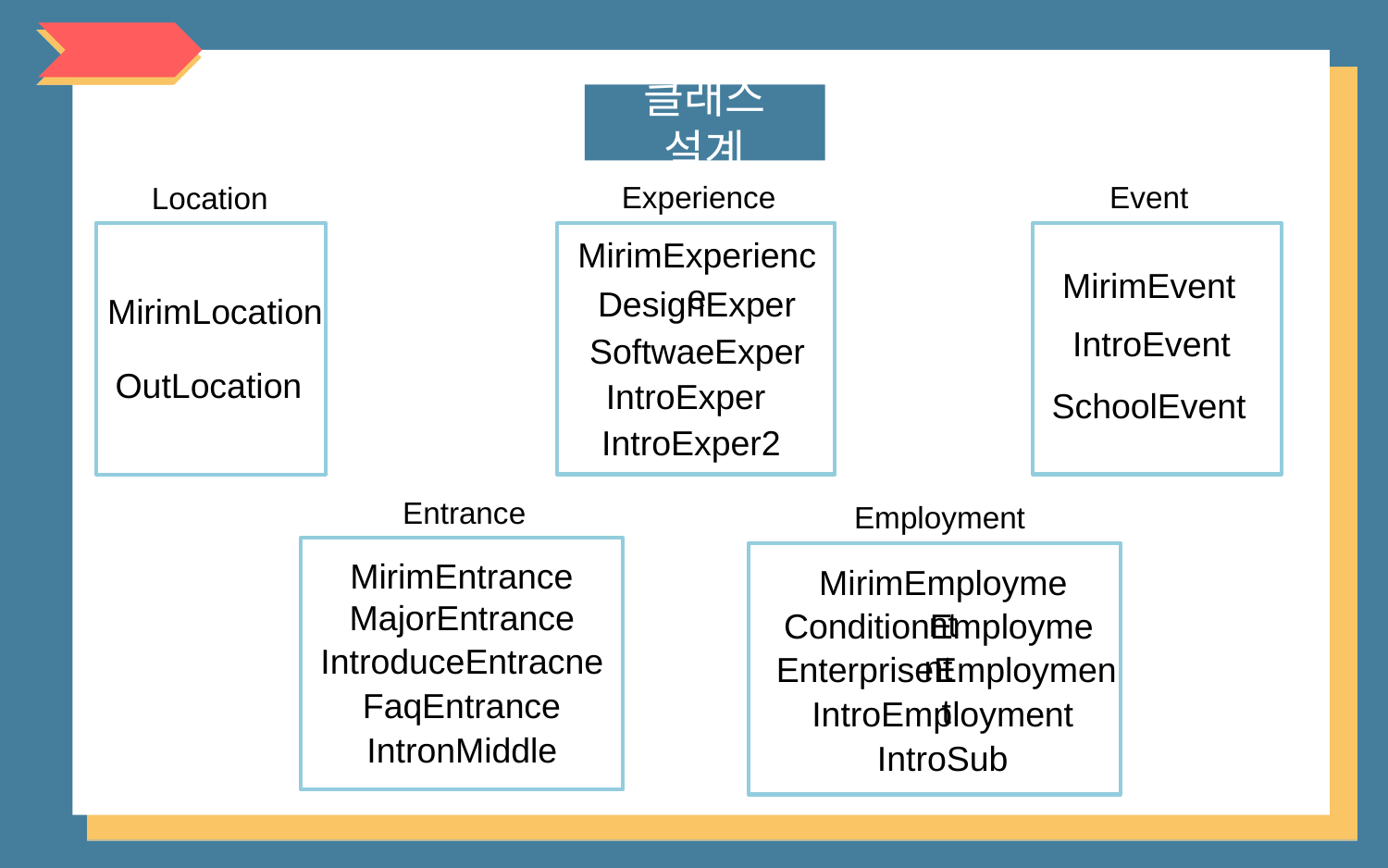

설계 + 분담
클래스 설계
Experience
Event
Location

MirimExperience
MirimEvent
DesignExper
MirimLocation
IntroEvent
SoftwaeExper
OutLocation
IntroExper
SchoolEvent
IntroExper2
Entrance
Employment

MirimEntrance
MirimEmployment
MajorEntrance
ConditionEmployment
IntroduceEntracne
EnterpriseEmployment
FaqEntrance
IntroEmployment
IntronMiddle
IntroSub